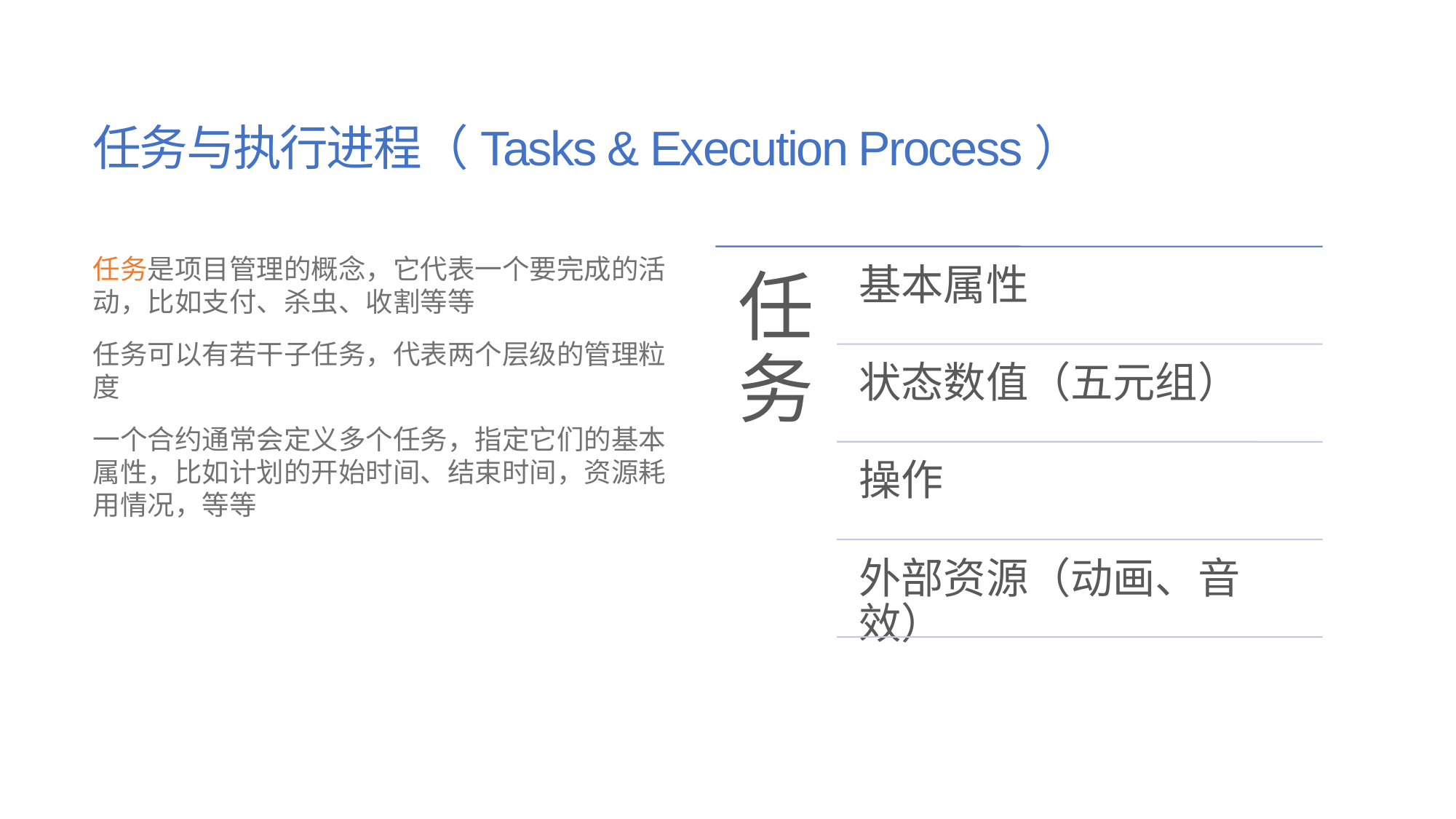

# 任务与执行进程（Tasks & Execution Process）
任务是项目管理的概念，它代表一个要完成的活动，比如支付、杀虫、收割等等
任务可以有若干子任务，代表两个层级的管理粒度
一个合约通常会定义多个任务，指定它们的基本属性，比如计划的开始时间、结束时间，资源耗用情况，等等
任务
基本属性
状态数值（五元组）
操作
外部资源（动画、音效）